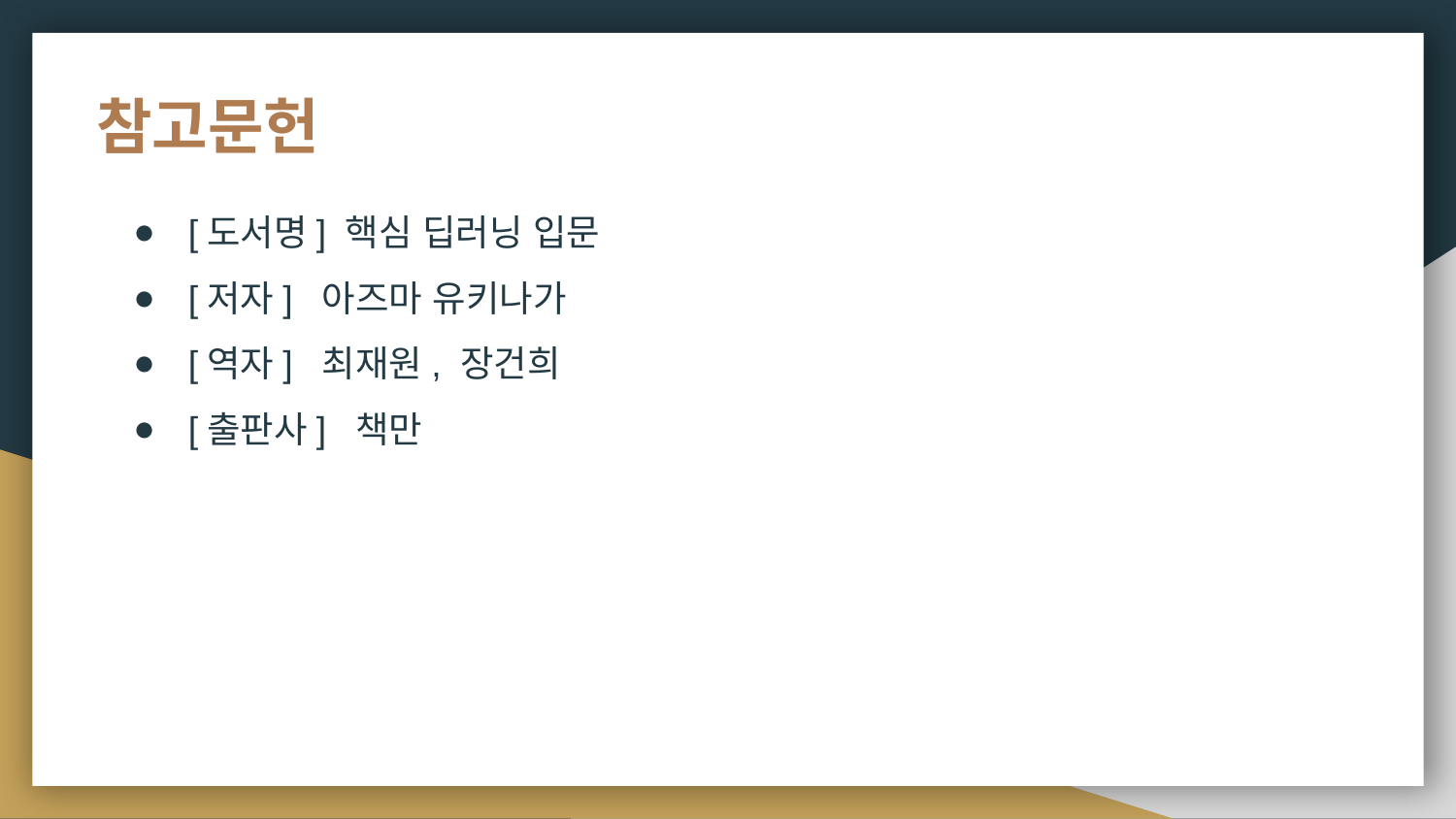

# 참고문헌
[도서명] 핵심 딥러닝 입문
[저자]  아즈마 유키나가
[역자]  최재원, 장건희
[출판사]  책만